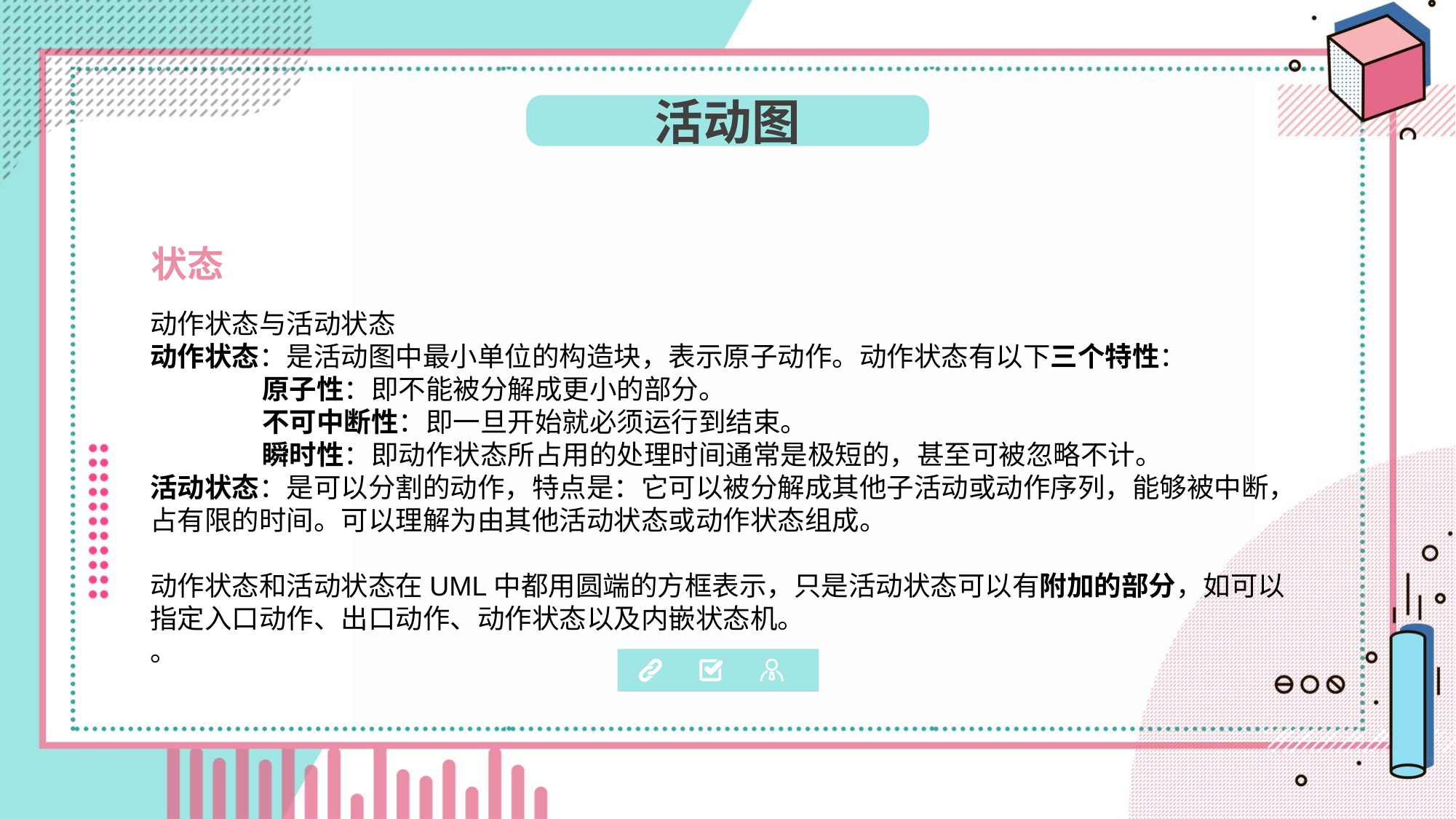

活动图
状态
动作状态与活动状态
动作状态：是活动图中最小单位的构造块，表示原子动作。动作状态有以下三个特性：
                 原子性：即不能被分解成更小的部分。
                 不可中断性：即一旦开始就必须运行到结束。
                 瞬时性：即动作状态所占用的处理时间通常是极短的，甚至可被忽略不计。
活动状态：是可以分割的动作，特点是：它可以被分解成其他子活动或动作序列，能够被中断，占有限的时间。可以理解为由其他活动状态或动作状态组成。

动作状态和活动状态在UML中都用圆端的方框表示，只是活动状态可以有附加的部分，如可以指定入口动作、出口动作、动作状态以及内嵌状态机。
。